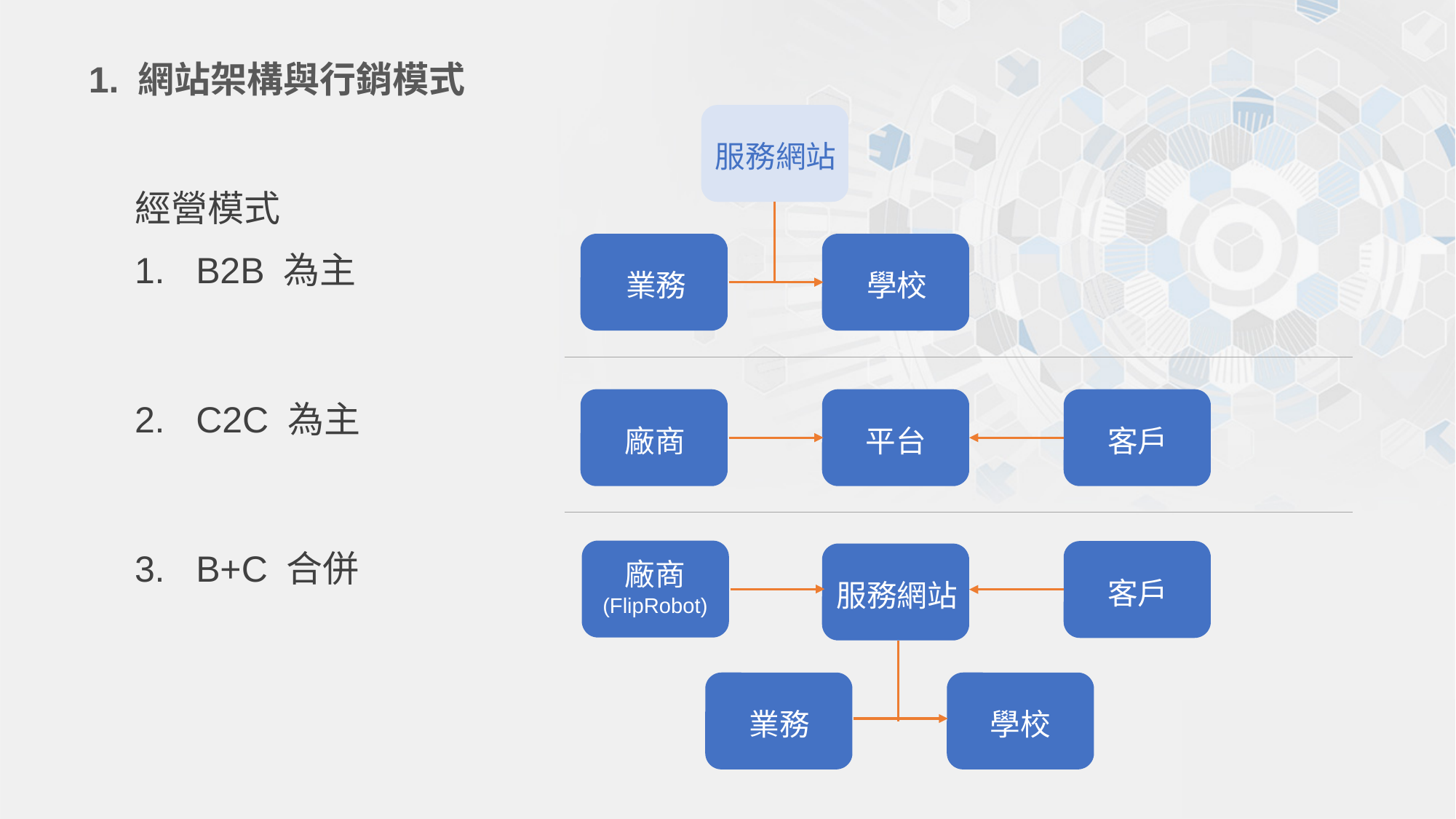

# 1. 網站架構與行銷模式

服務網站
經營模式
B2B 為主
C2C 為主
B+C 合併

業務
學校

廠商
平台
客戶

廠商
(FlipRobot)
客戶
服務網站

業務
學校